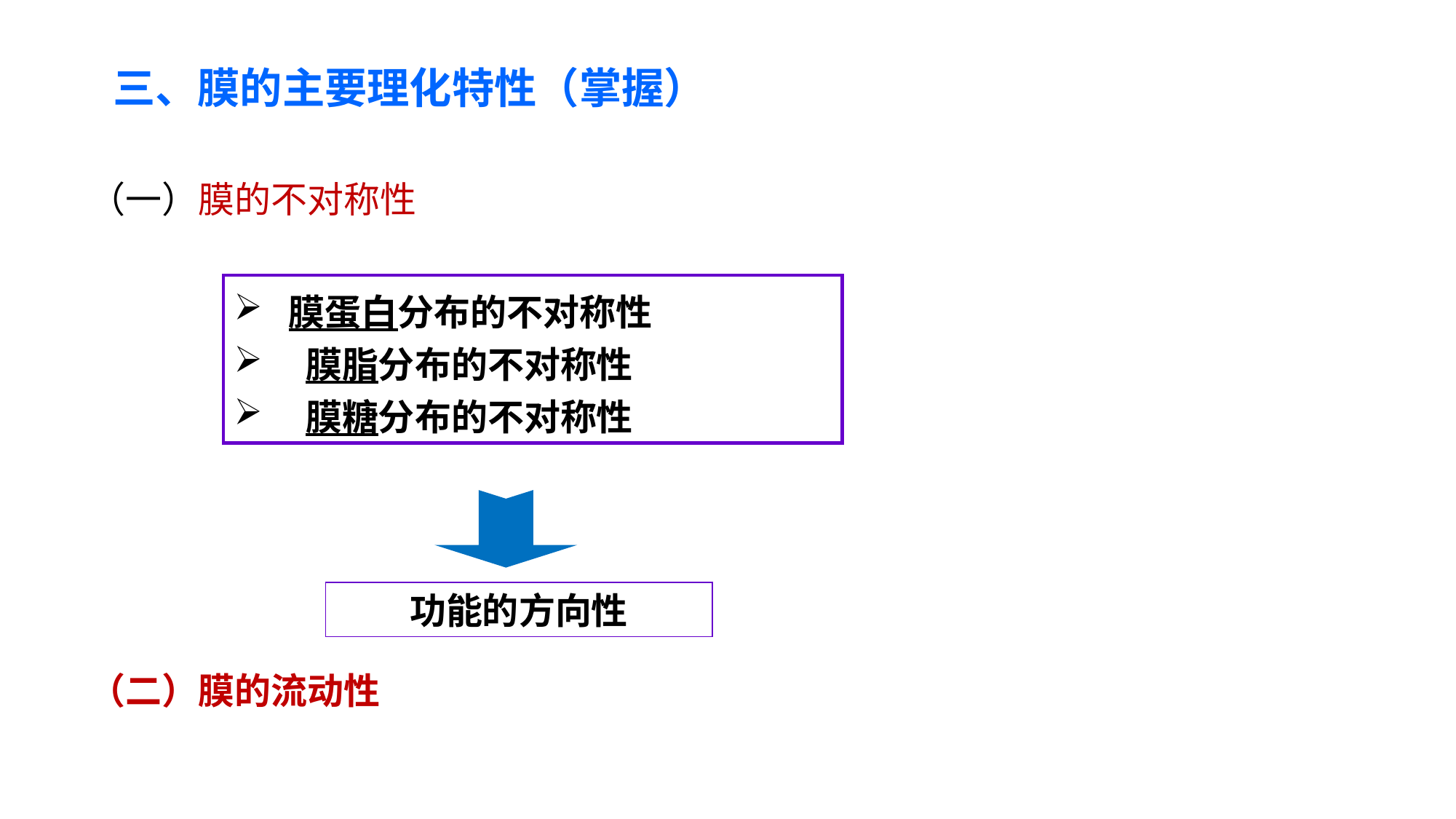

三、膜的主要理化特性（掌握）
（一）膜的不对称性
膜蛋白分布的不对称性
 膜脂分布的不对称性
 膜糖分布的不对称性

功能的方向性
（二）膜的流动性